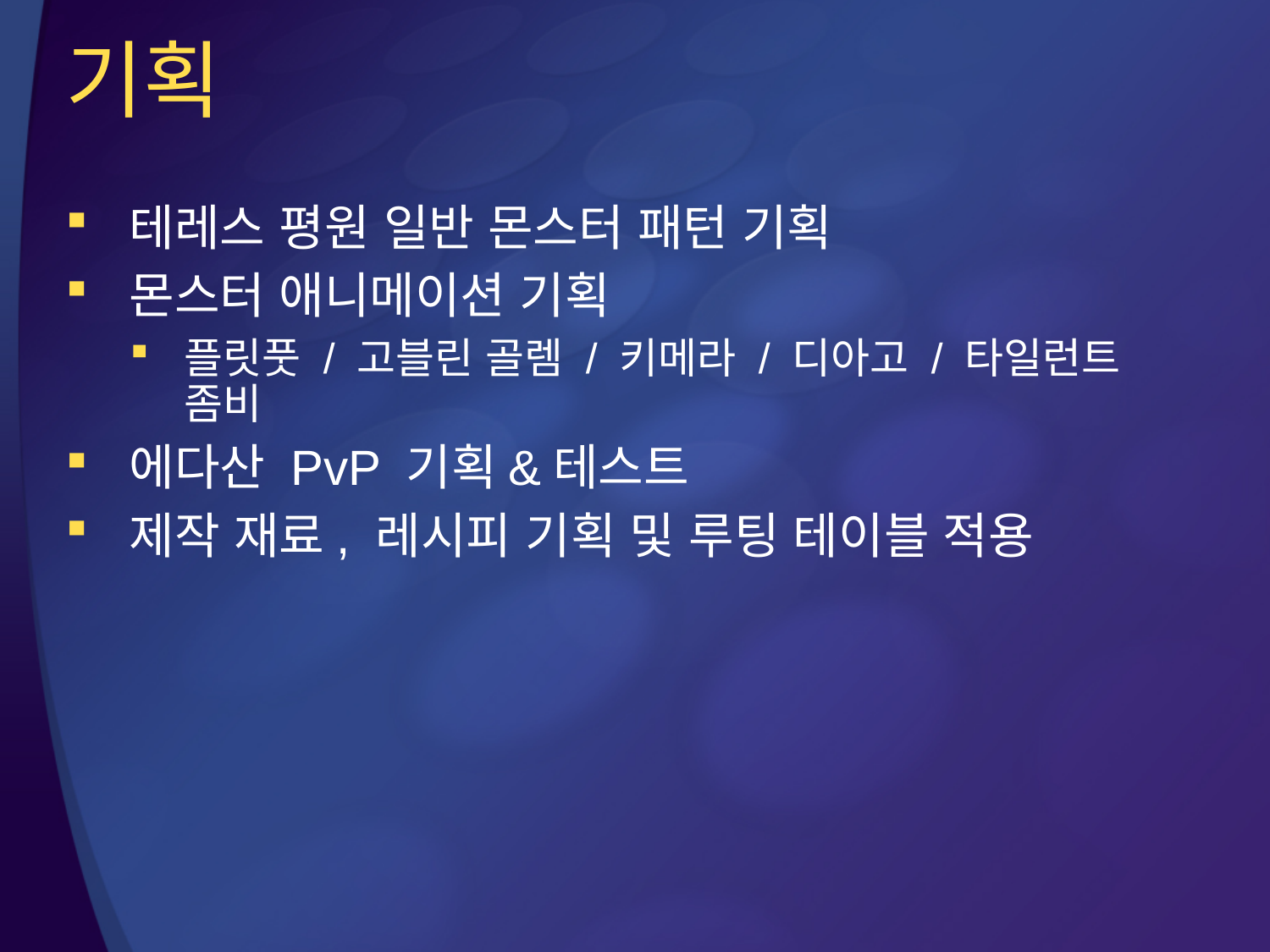

# 기획
테레스 평원 일반 몬스터 패턴 기획
몬스터 애니메이션 기획
플릿풋 / 고블린 골렘 / 키메라 / 디아고 / 타일런트 좀비
에다산 PvP 기획&테스트
제작 재료, 레시피 기획 및 루팅 테이블 적용